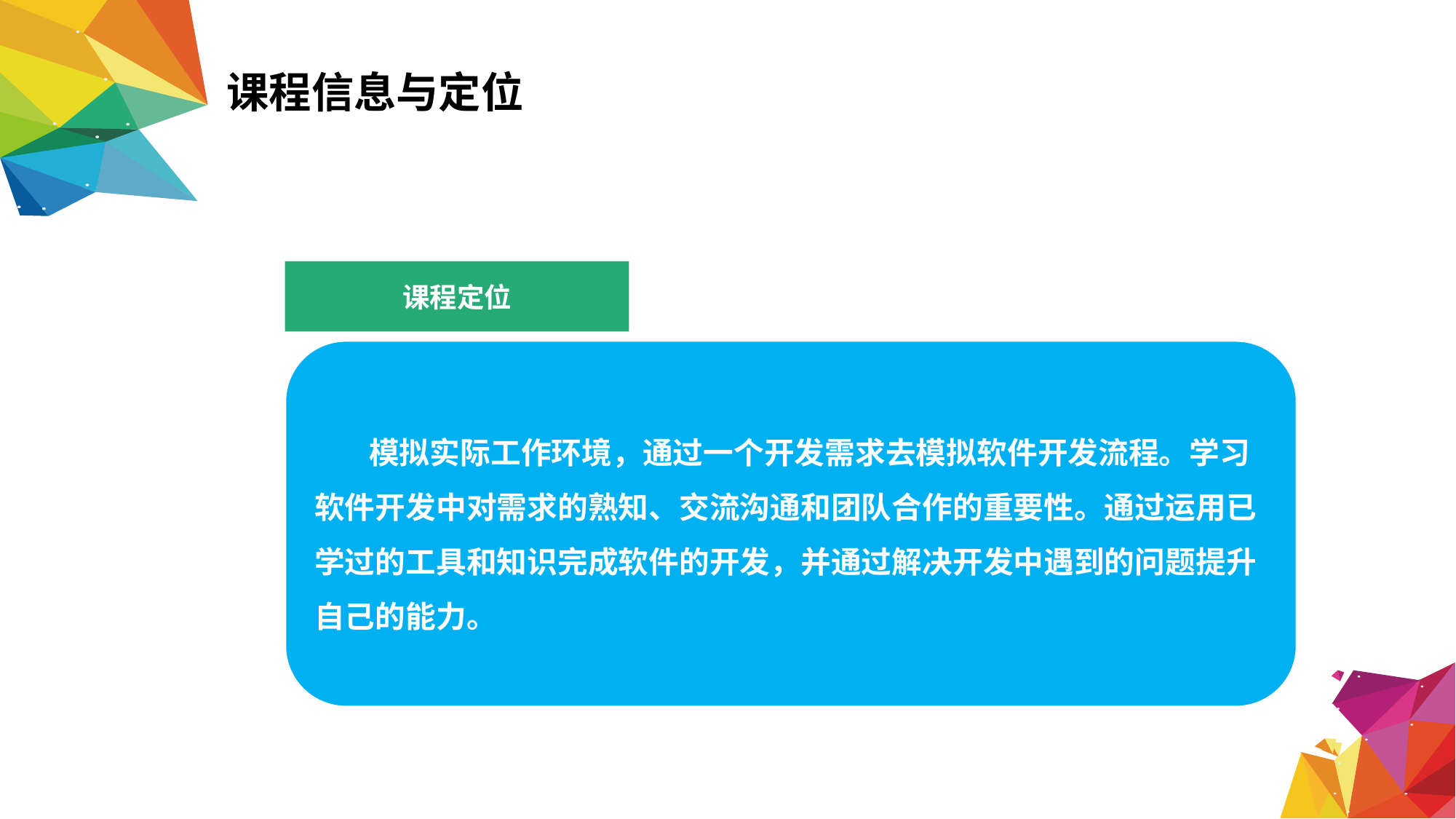

课程信息与定位

课程定位

模拟实际工作环境，通过一个开发需求去模拟软件开发流程。学习软件开发中对需求的熟知、交流沟通和团队合作的重要性。通过运用已学过的工具和知识完成软件的开发，并通过解决开发中遇到的问题提升自己的能力。